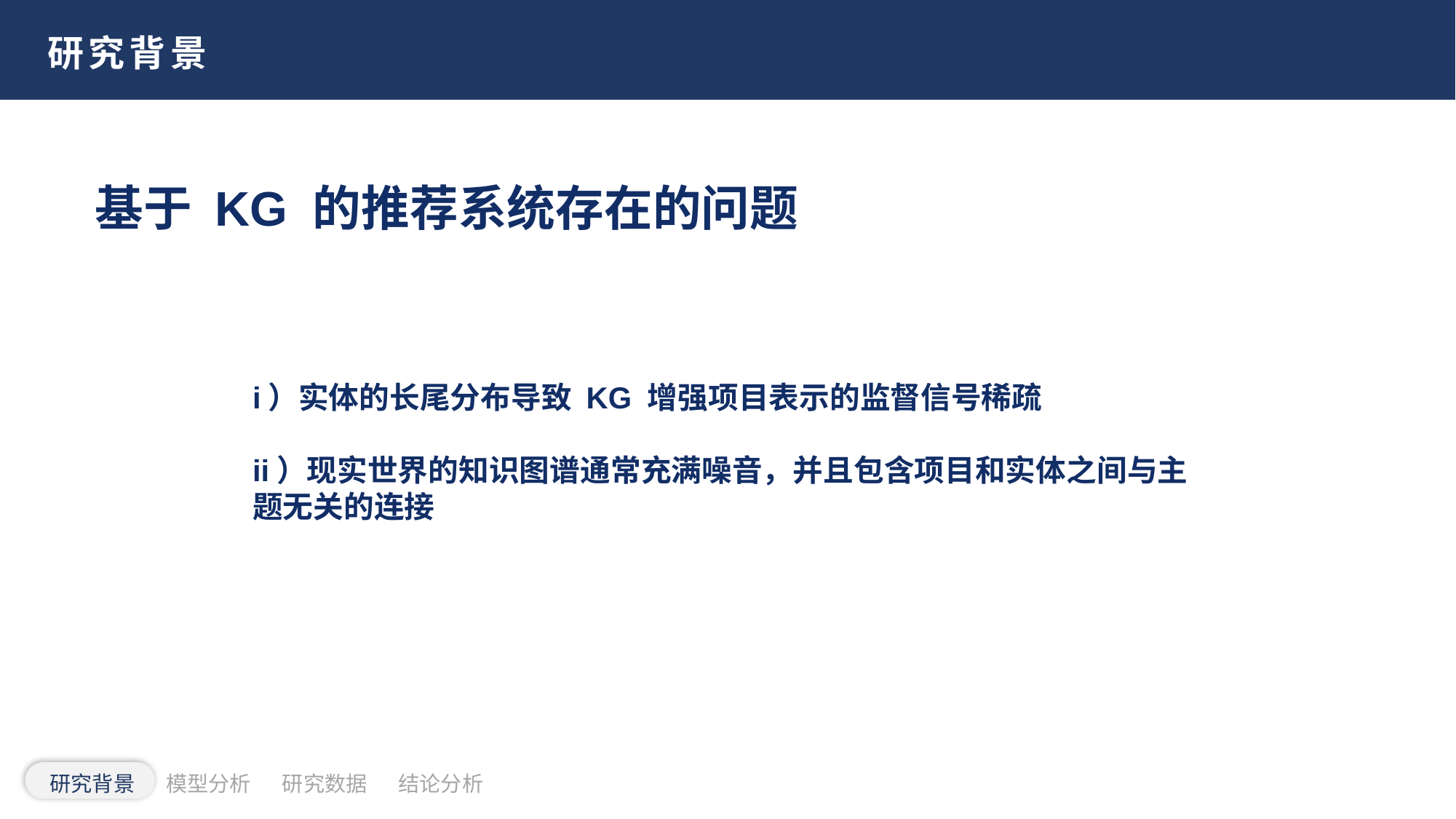

研究背景
基于 KG 的推荐系统存在的问题
i）实体的长尾分布导致 KG 增强项目表示的监督信号稀疏

ii）现实世界的知识图谱通常充满噪音，并且包含项目和实体之间与主题无关的连接
研究背景
模型分析
研究数据
结论分析